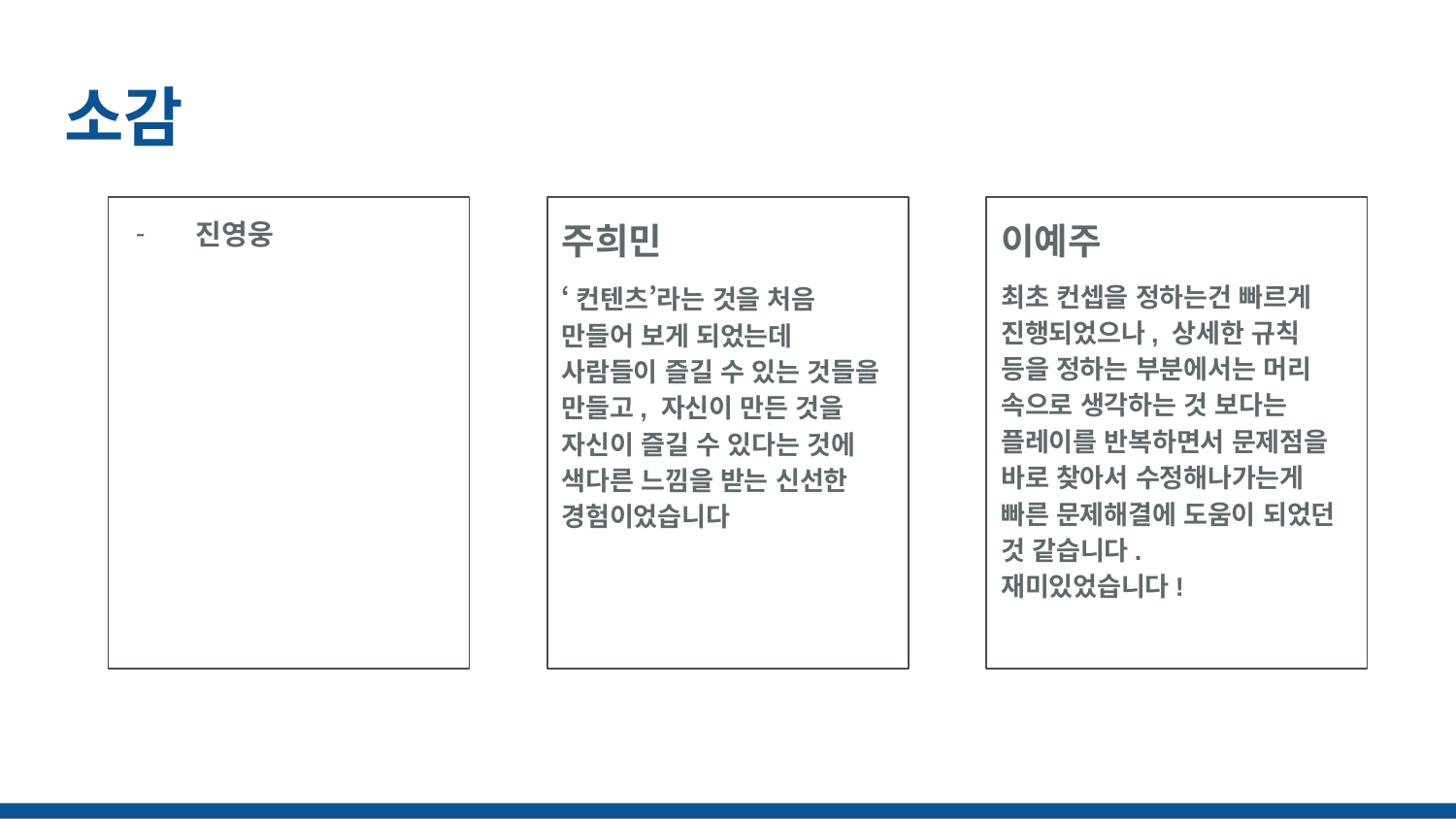

# 소감
진영웅

주희민

‘컨텐츠’라는 것을 처음 만들어 보게 되었는데 사람들이 즐길 수 있는 것들을 만들고, 자신이 만든 것을 자신이 즐길 수 있다는 것에 색다른 느낌을 받는 신선한 경험이었습니다
이예주

최초 컨셉을 정하는건 빠르게 진행되었으나, 상세한 규칙 등을 정하는 부분에서는 머리 속으로 생각하는 것 보다는 플레이를 반복하면서 문제점을 바로 찾아서 수정해나가는게 빠른 문제해결에 도움이 되었던 것 같습니다.
재미있었습니다!